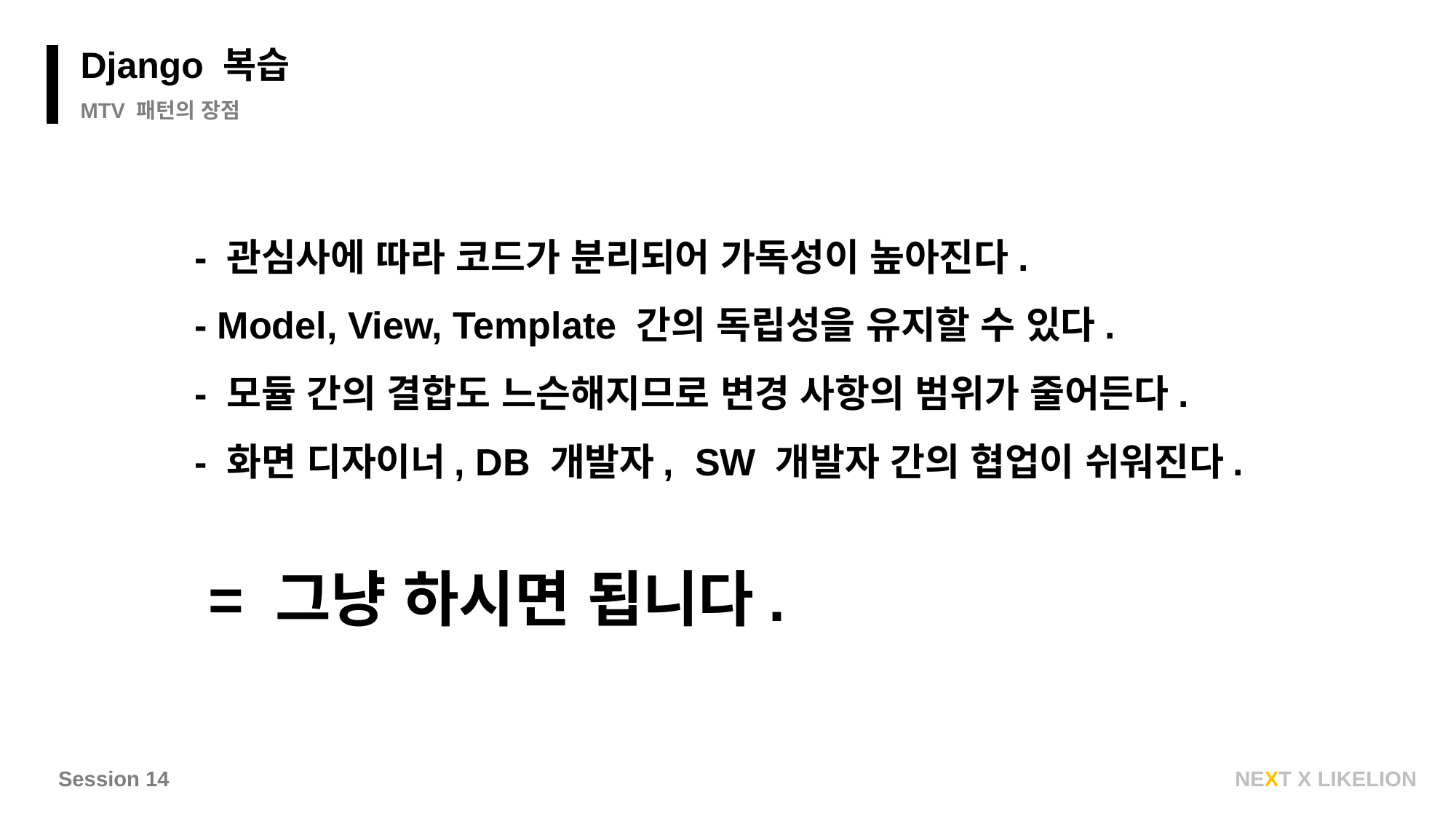

Django 복습

MTV 패턴의 장점
- 관심사에 따라 코드가 분리되어 가독성이 높아진다.
- Model, View, Template 간의 독립성을 유지할 수 있다.
- 모듈 간의 결합도 느슨해지므로 변경 사항의 범위가 줄어든다.
- 화면 디자이너, DB 개발자,  SW 개발자 간의 협업이 쉬워진다.
= 그냥 하시면 됩니다.
Session 14
NEXT X LIKELION